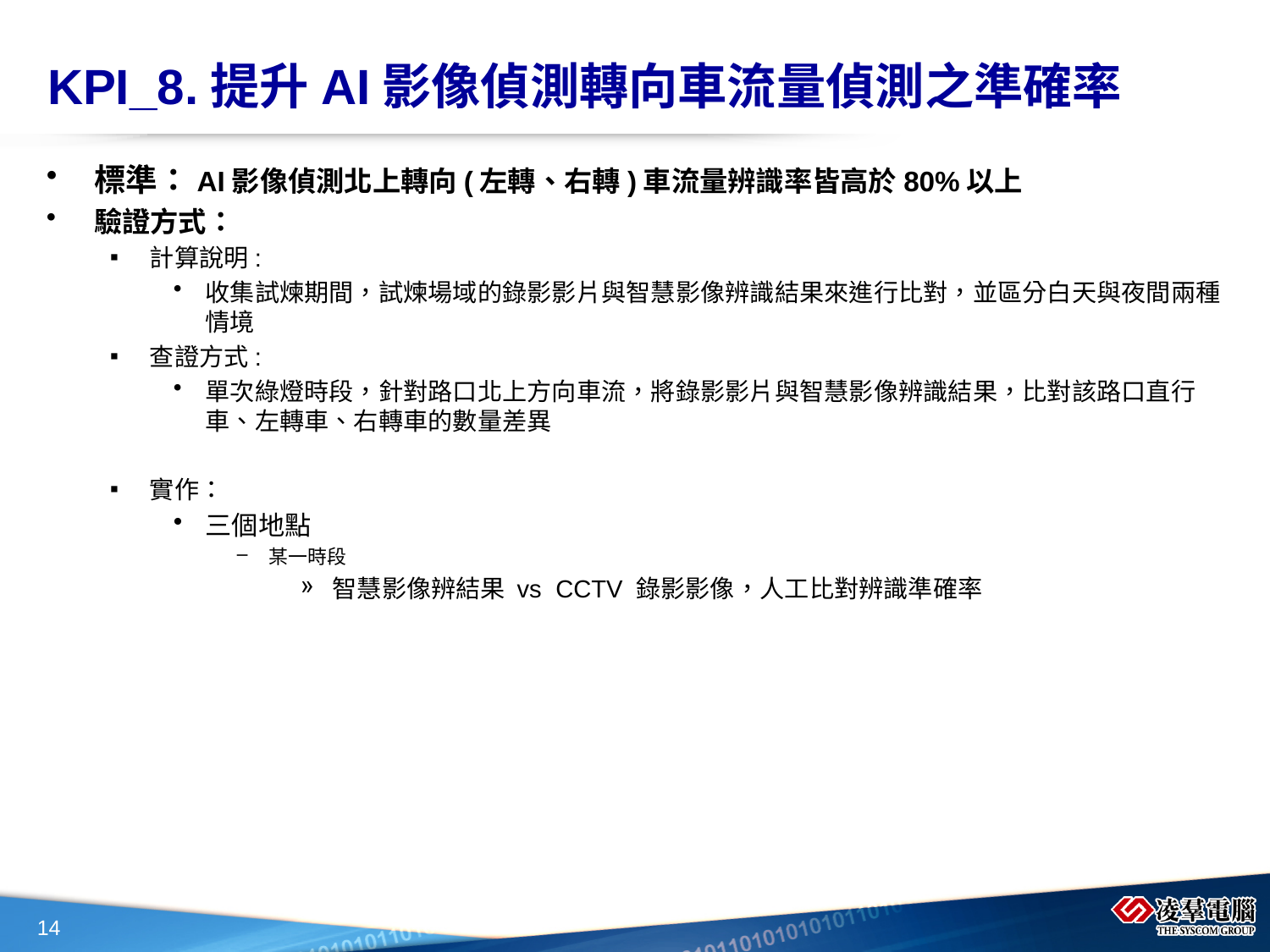

# KPI_8.提升AI影像偵測轉向車流量偵測之準確率
標準：AI影像偵測北上轉向(左轉、右轉)車流量辨識率皆高於80%以上
驗證方式：
計算說明:
收集試煉期間，試煉場域的錄影影片與智慧影像辨識結果來進行比對，並區分白天與夜間兩種情境
查證方式:
單次綠燈時段，針對路口北上方向車流，將錄影影片與智慧影像辨識結果，比對該路口直行車、左轉車、右轉車的數量差異

實作：
三個地點
某一時段
智慧影像辨結果 vs  CCTV 錄影影像，人工比對辨識準確率

14